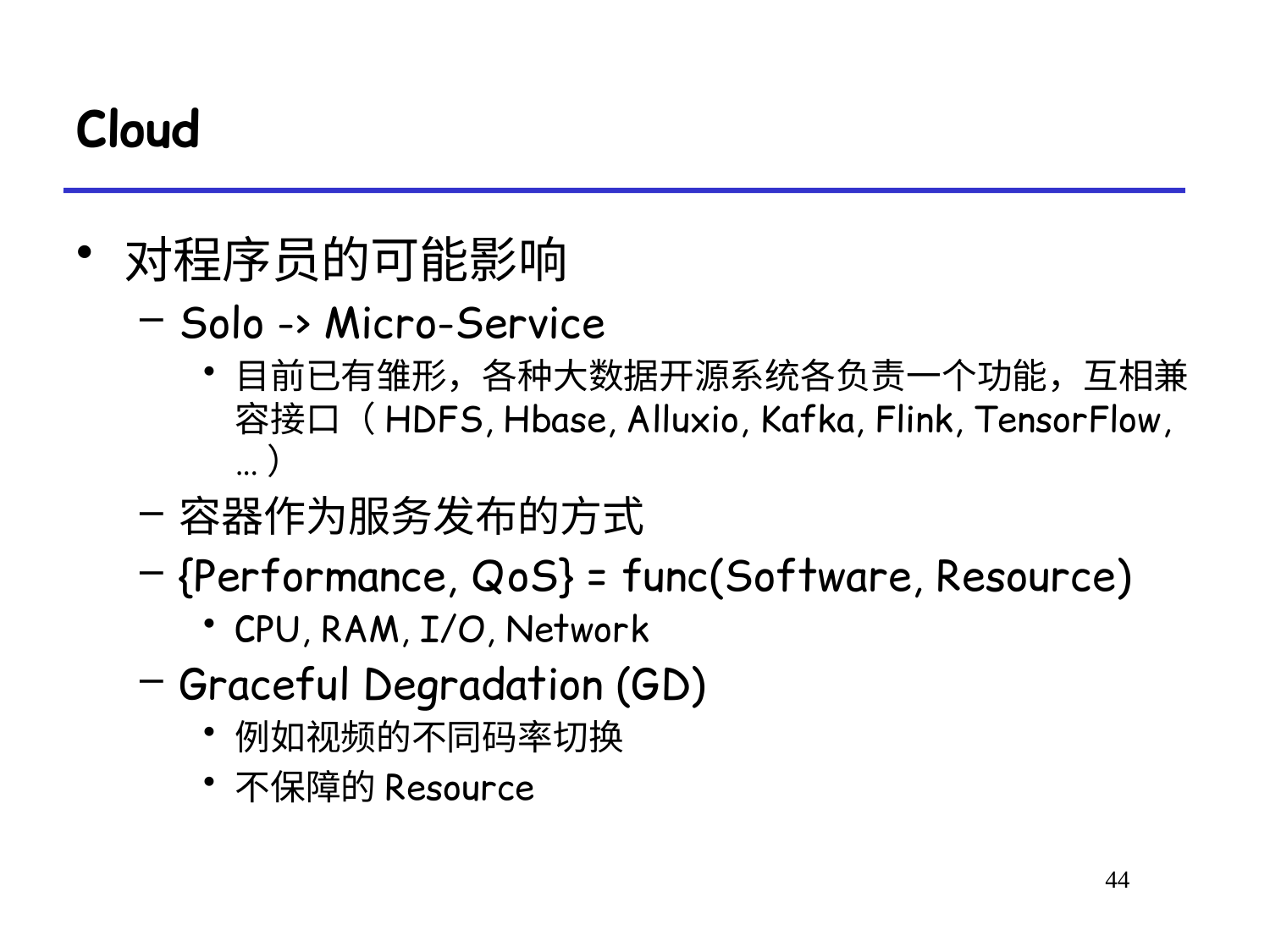

# Cloud
对程序员的可能影响
Solo -> Micro-Service
目前已有雏形，各种大数据开源系统各负责一个功能，互相兼容接口（HDFS, Hbase, Alluxio, Kafka, Flink, TensorFlow, …）
容器作为服务发布的方式
{Performance, QoS} = func(Software, Resource)
CPU, RAM, I/O, Network
Graceful Degradation (GD)
例如视频的不同码率切换
不保障的Resource

44